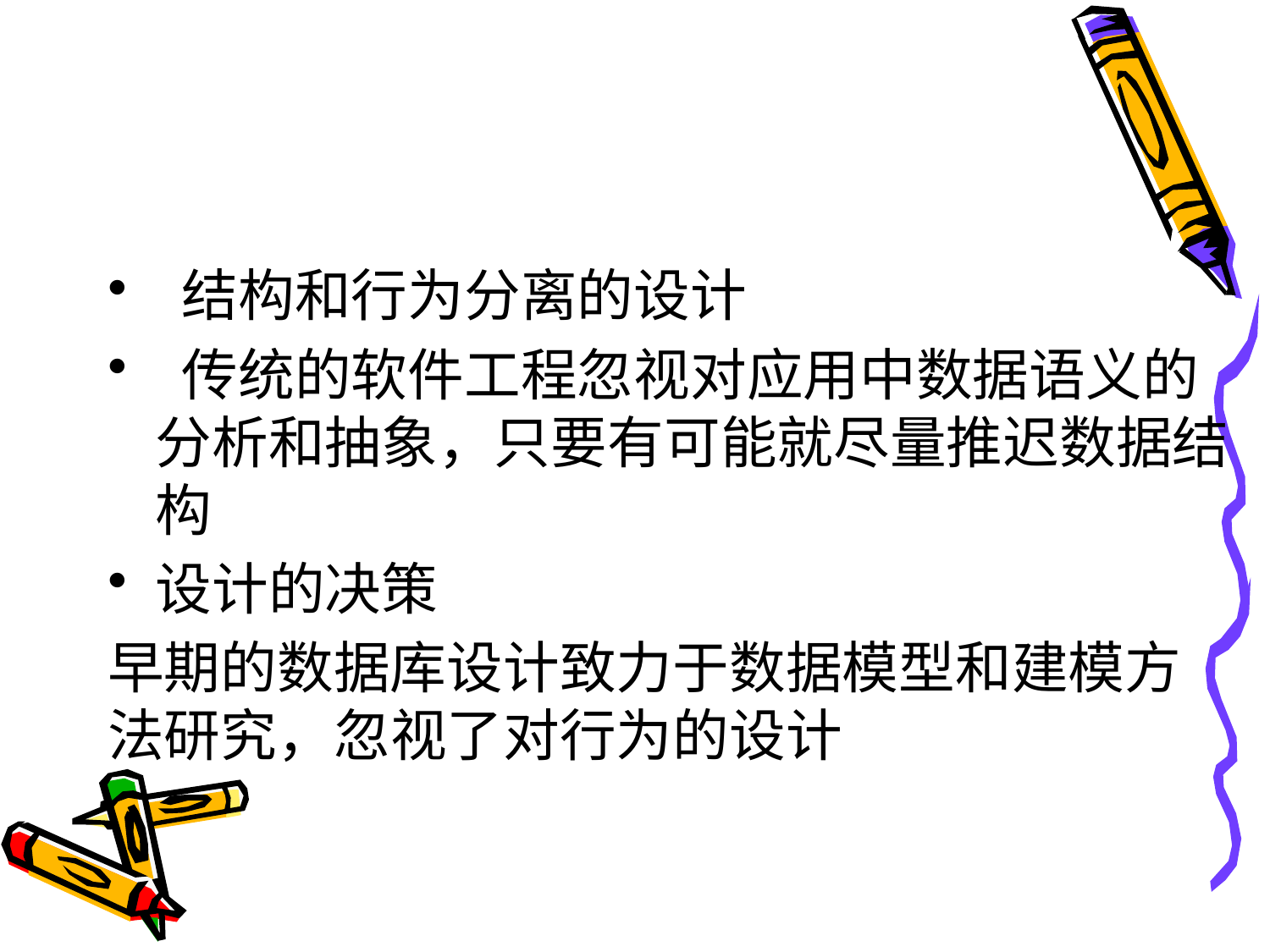

#
 结构和行为分离的设计
 传统的软件工程忽视对应用中数据语义的分析和抽象，只要有可能就尽量推迟数据结构
设计的决策
早期的数据库设计致力于数据模型和建模方法研究，忽视了对行为的设计